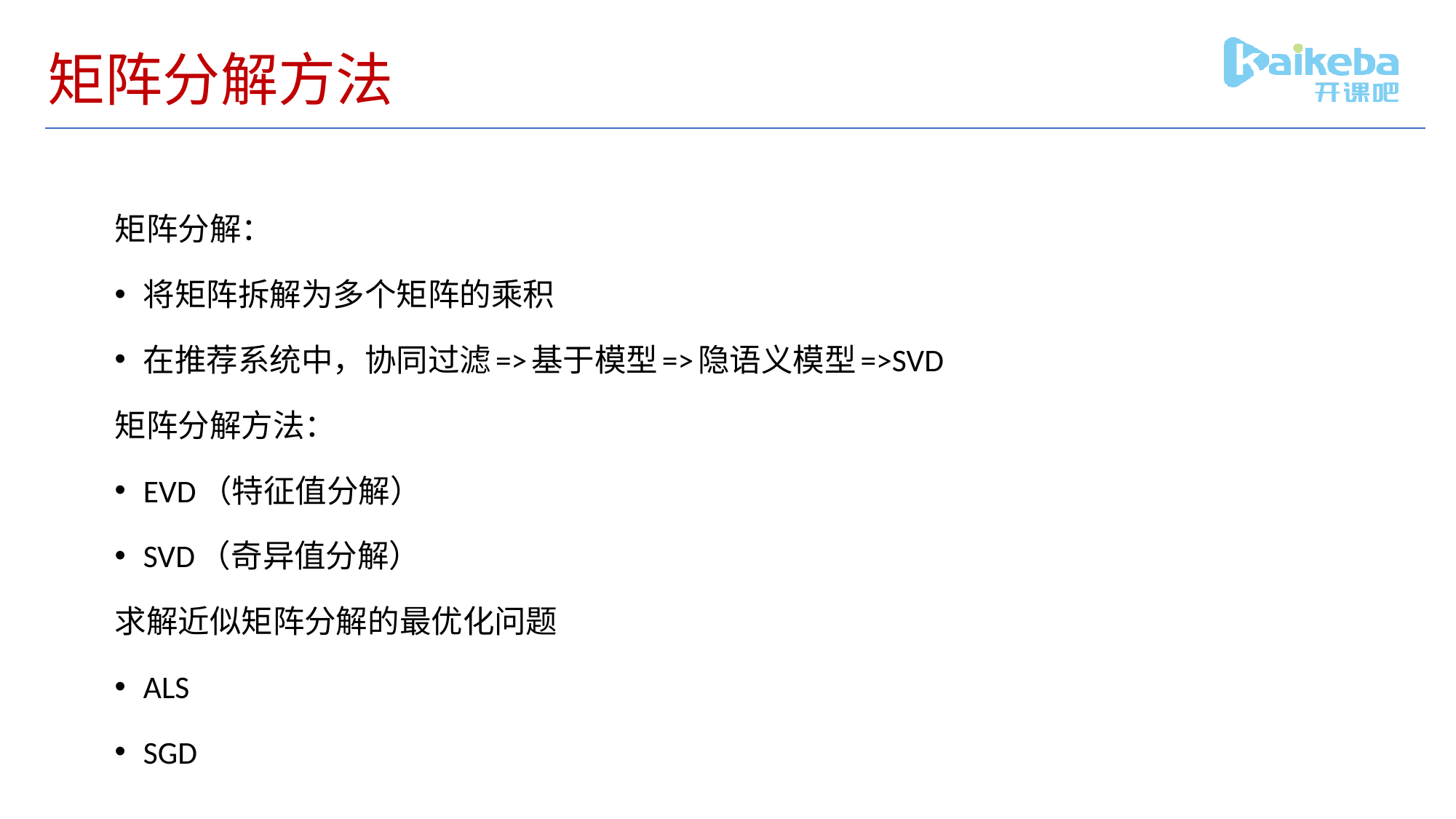

# 矩阵分解方法
矩阵分解：
将矩阵拆解为多个矩阵的乘积
在推荐系统中，协同过滤=>基于模型=>隐语义模型=>SVD
矩阵分解方法：
EVD（特征值分解）
SVD（奇异值分解）
求解近似矩阵分解的最优化问题
ALS
SGD